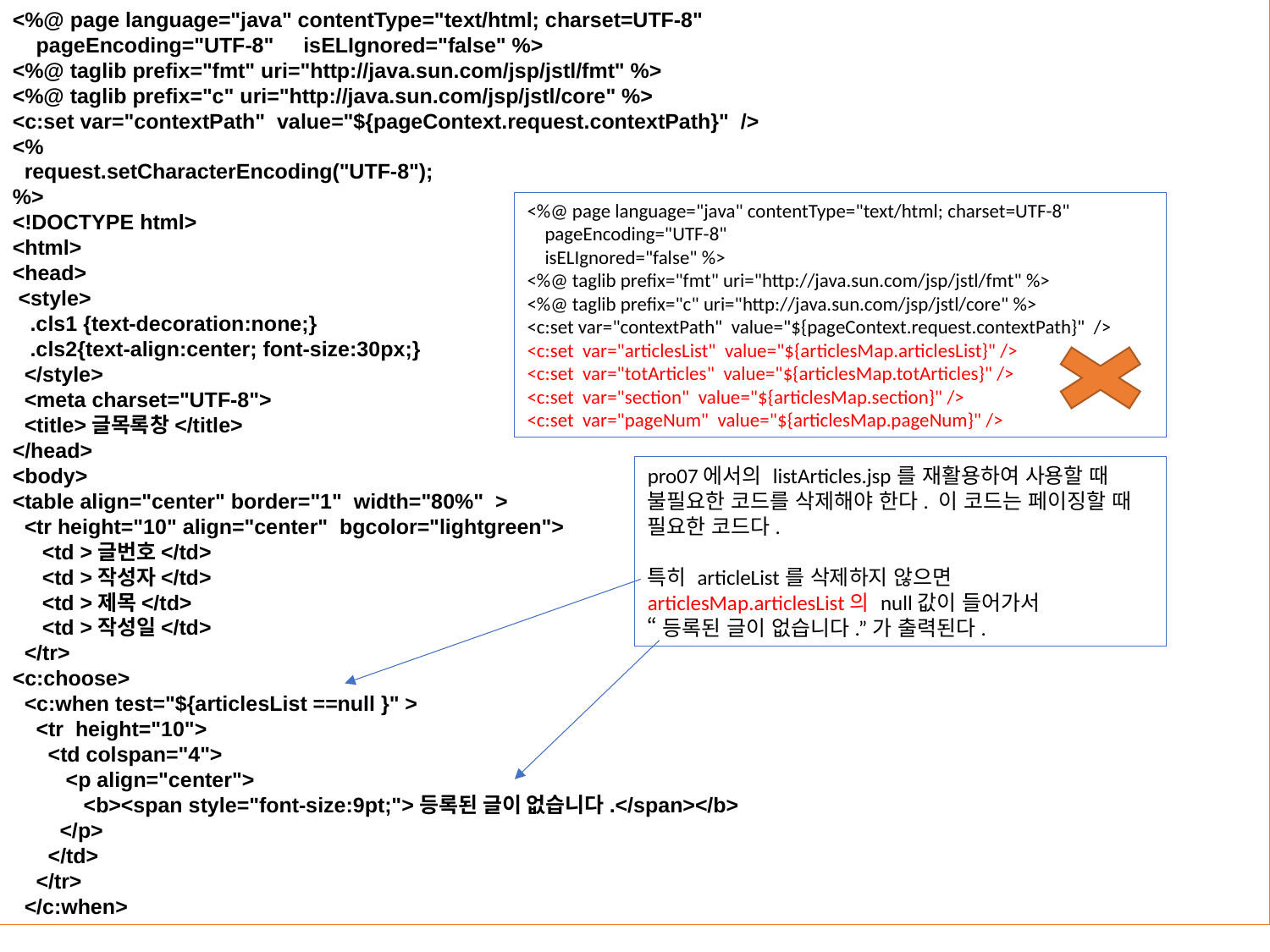

<%@ page language="java" contentType="text/html; charset=UTF-8"
    pageEncoding="UTF-8"     isELIgnored="false" %>
<%@ taglib prefix="fmt" uri="http://java.sun.com/jsp/jstl/fmt" %>
<%@ taglib prefix="c" uri="http://java.sun.com/jsp/jstl/core" %>
<c:set var="contextPath"  value="${pageContext.request.contextPath}"  />
<%
  request.setCharacterEncoding("UTF-8");
%>
<!DOCTYPE html>
<html>
<head>
 <style>
   .cls1 {text-decoration:none;}
   .cls2{text-align:center; font-size:30px;}
  </style>
  <meta charset="UTF-8">
  <title>글목록창</title>
</head>
<body>
<table align="center" border="1"  width="80%"  >
  <tr height="10" align="center"  bgcolor="lightgreen">
     <td >글번호</td>
     <td >작성자</td>
     <td >제목</td>
     <td >작성일</td>
  </tr>
<c:choose>
  <c:when test="${articlesList ==null }" >
    <tr  height="10">
      <td colspan="4">
         <p align="center">
            <b><span style="font-size:9pt;">등록된 글이 없습니다.</span></b>
        </p>
      </td>
    </tr>
  </c:when>
30장 스프링으로 답변형 게시판 만들기
30.2 마이바티스 관련 XML 설정하기
<%@ page language="java" contentType="text/html; charset=UTF-8"
    pageEncoding="UTF-8"
    isELIgnored="false" %>
<%@ taglib prefix="fmt" uri="http://java.sun.com/jsp/jstl/fmt" %>
<%@ taglib prefix="c" uri="http://java.sun.com/jsp/jstl/core" %>
<c:set var="contextPath"  value="${pageContext.request.contextPath}"  />
<c:set  var="articlesList"  value="${articlesMap.articlesList}" />
<c:set  var="totArticles"  value="${articlesMap.totArticles}" />
<c:set  var="section"  value="${articlesMap.section}" />
<c:set  var="pageNum"  value="${articlesMap.pageNum}" />

pro07에서의 listArticles.jsp를 재활용하여 사용할 때 불필요한 코드를 삭제해야 한다. 이 코드는 페이징할 때 필요한 코드다.

특히 articleList를 삭제하지 않으면 articlesMap.articlesList의 null값이 들어가서
“등록된 글이 없습니다.”가 출력된다.